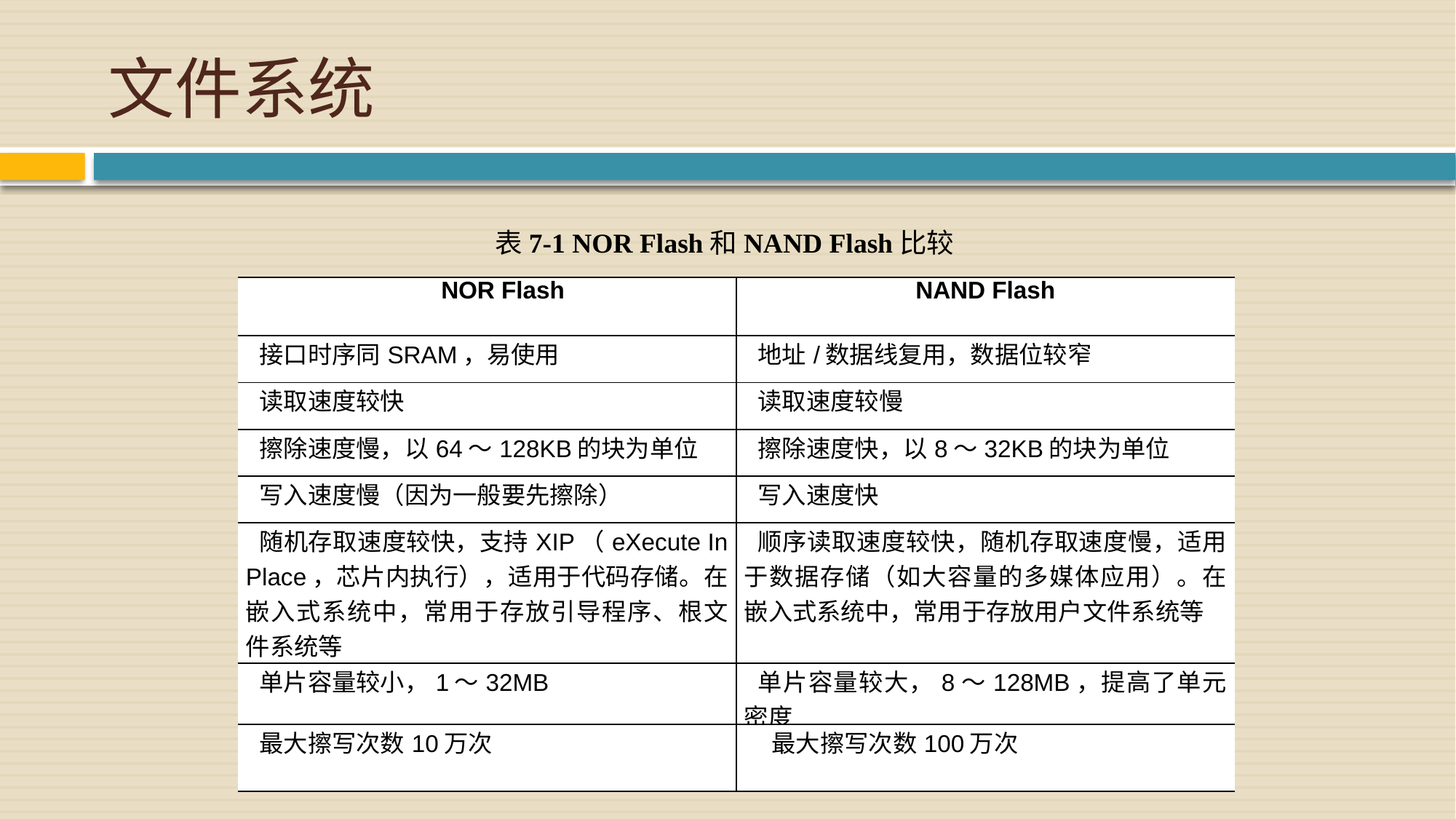

# 文件系统
表7-1 NOR Flash和NAND Flash比较
| NOR Flash | NAND Flash |
| --- | --- |
| 接口时序同SRAM，易使用 | 地址/数据线复用，数据位较窄 |
| 读取速度较快 | 读取速度较慢 |
| 擦除速度慢，以64～128KB的块为单位 | 擦除速度快，以8～32KB的块为单位 |
| 写入速度慢（因为一般要先擦除） | 写入速度快 |
| 随机存取速度较快，支持XIP（eXecute In Place，芯片内执行），适用于代码存储。在嵌入式系统中，常用于存放引导程序、根文件系统等 | 顺序读取速度较快，随机存取速度慢，适用于数据存储（如大容量的多媒体应用）。在嵌入式系统中，常用于存放用户文件系统等 |
| 单片容量较小，1～32MB | 单片容量较大，8～128MB，提高了单元密度 |
| 最大擦写次数10万次 | 最大擦写次数100万次 |